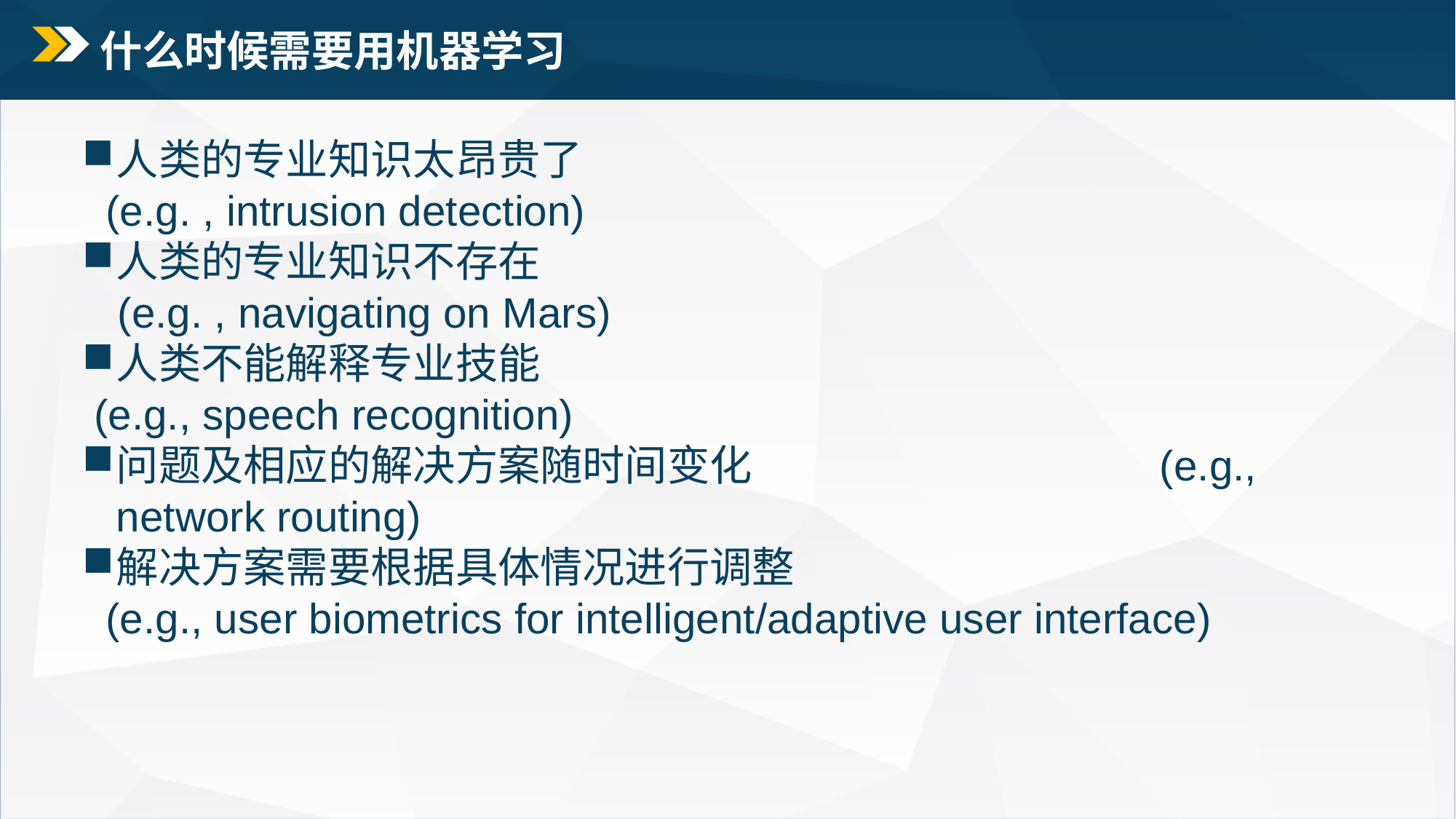

# 什么时候需要用机器学习
人类的专业知识太昂贵了
  (e.g. , intrusion detection)
人类的专业知识不存在
   (e.g. , navigating on Mars)
人类不能解释专业技能
 (e.g., speech recognition)
问题及相应的解决方案随时间变化                                          (e.g., network routing)
解决方案需要根据具体情况进行调整
  (e.g., user biometrics for intelligent/adaptive user interface)